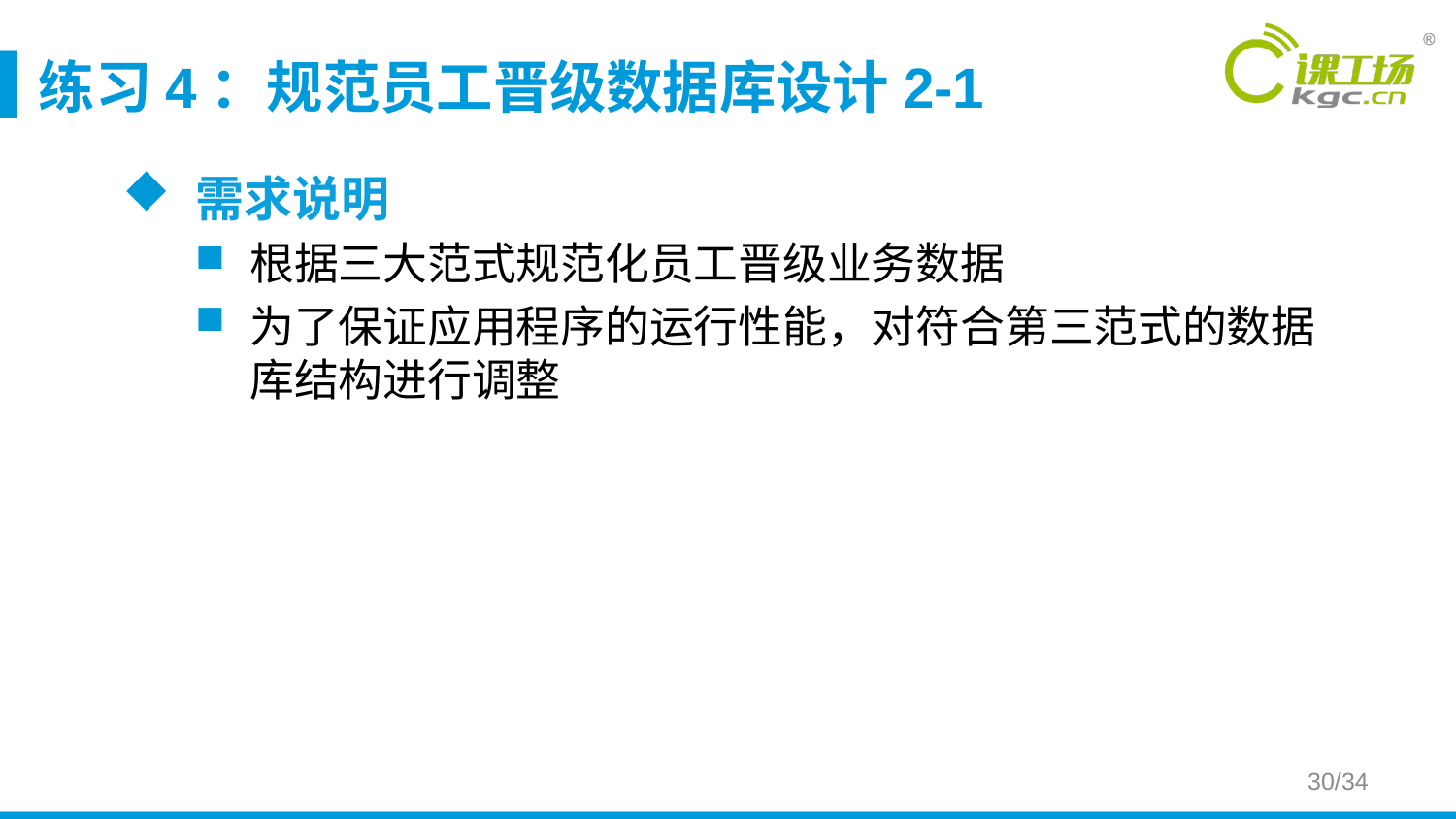

# 练习4：规范员工晋级数据库设计2-1
需求说明
根据三大范式规范化员工晋级业务数据
为了保证应用程序的运行性能，对符合第三范式的数据库结构进行调整

30/34